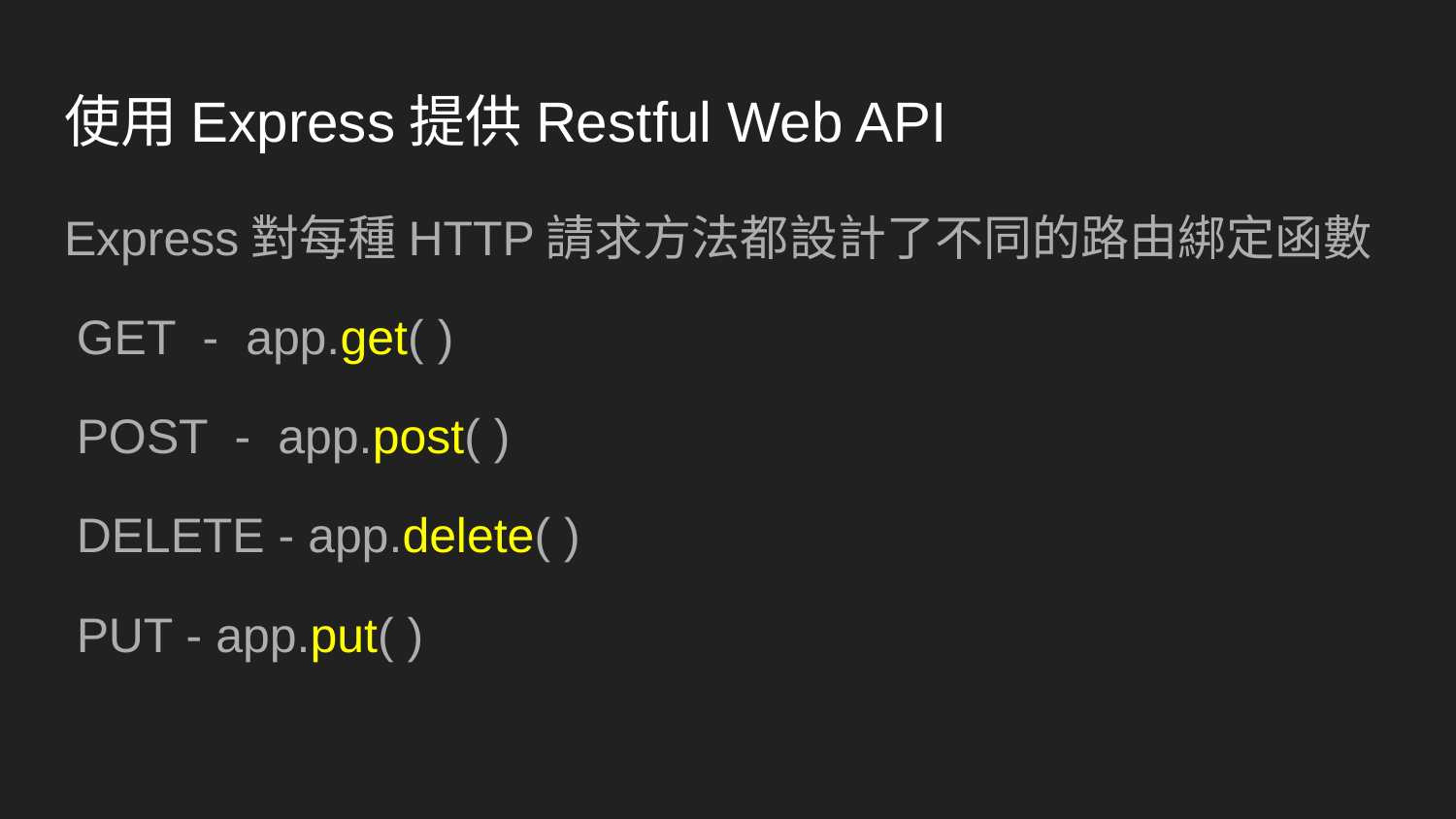

# 使用Express提供Restful Web API
Express對每種HTTP請求方法都設計了不同的路由綁定函數
GET  -  app.get( )
POST  -  app.post( )
DELETE - app.delete( )
PUT - app.put( )